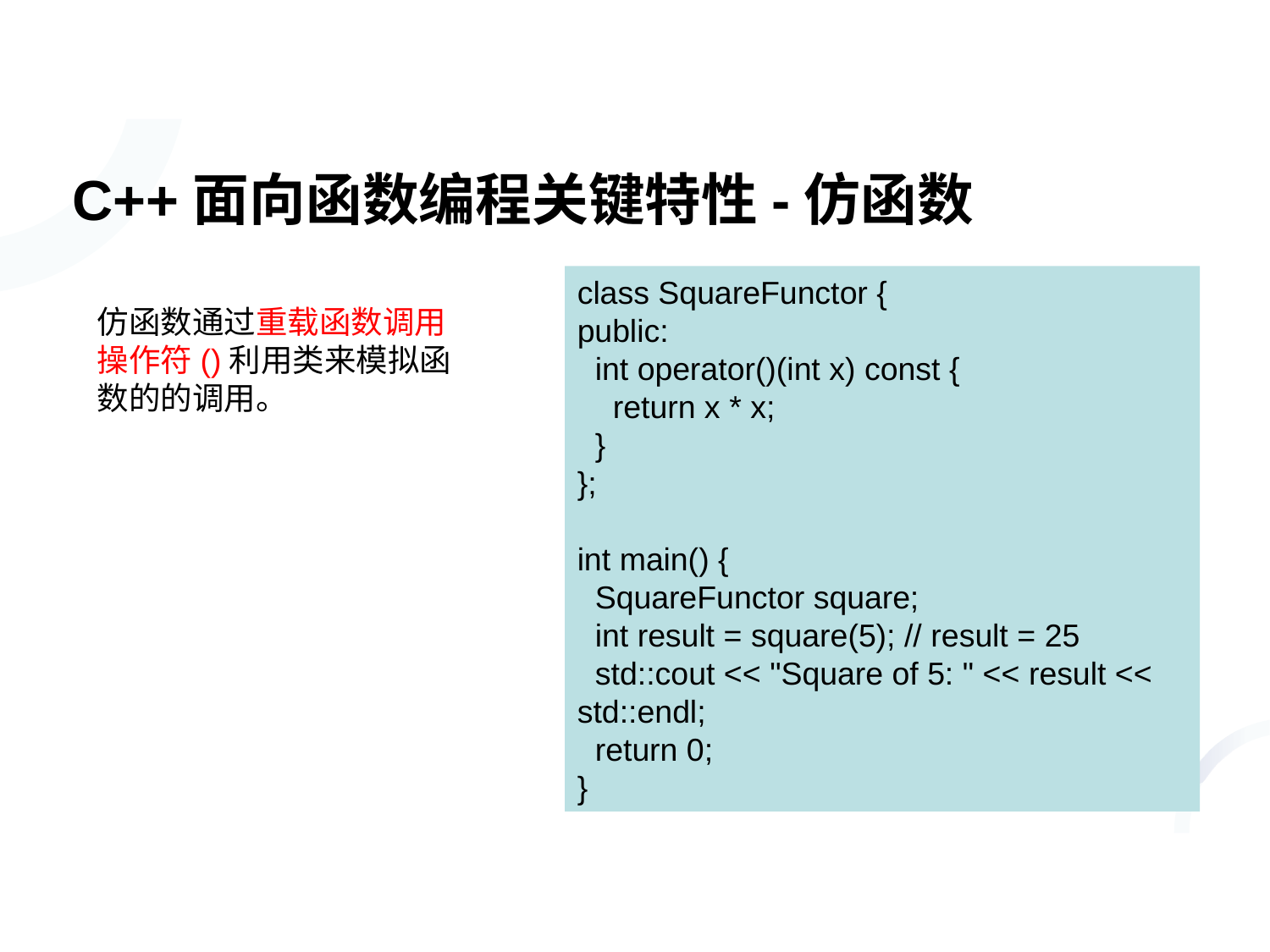

# C++面向函数编程关键特性-仿函数
class SquareFunctor {
public:
  int operator()(int x) const {
    return x * x;
  }
};

int main() {
  SquareFunctor square;
  int result = square(5); // result = 25
  std::cout << "Square of 5: " << result << std::endl;
  return 0;
}
仿函数通过重载函数调用操作符()利用类来模拟函数的的调用。